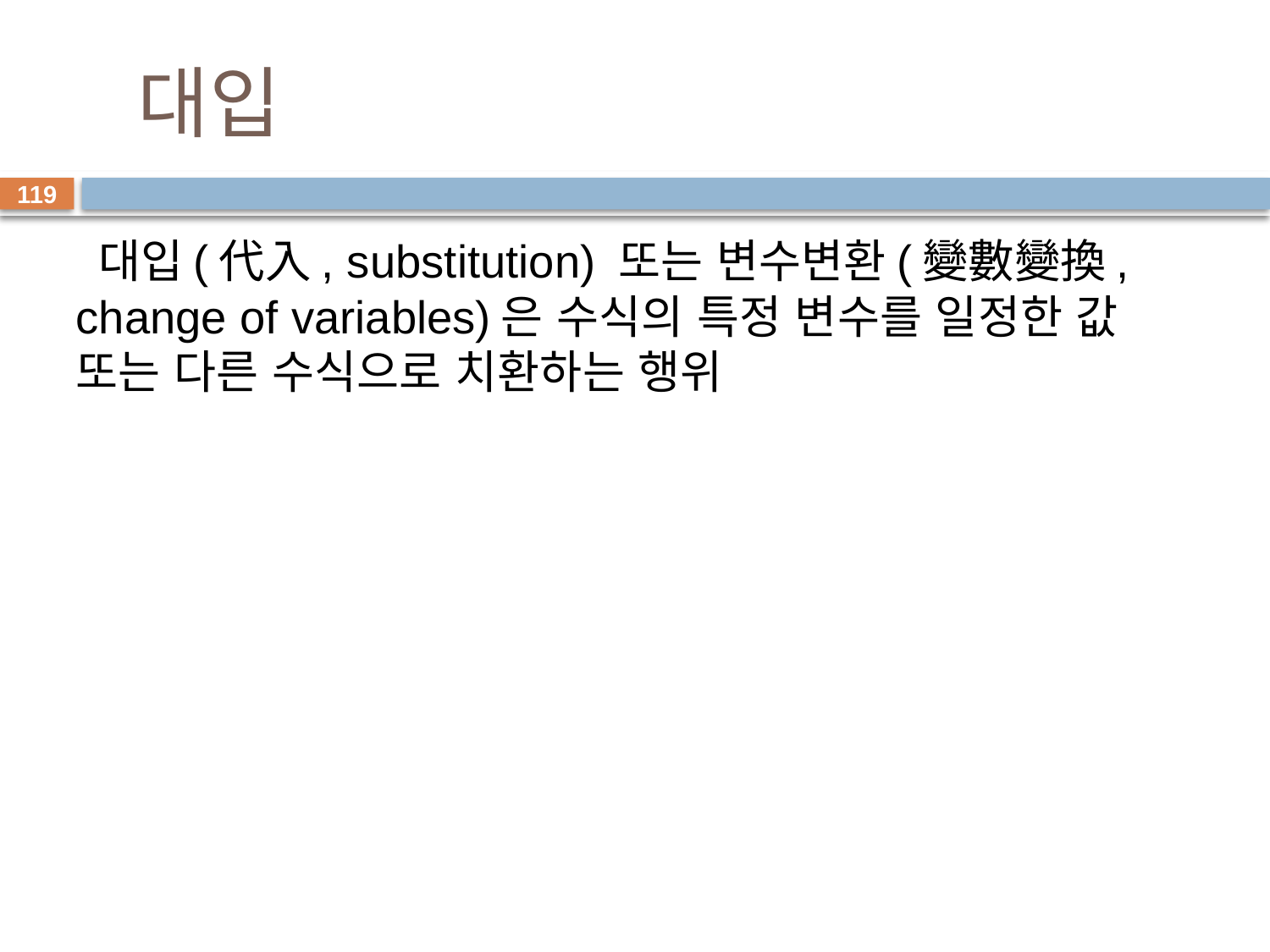

# 대입
119
 대입(代入, substitution) 또는 변수변환(變數變換, change of variables)은 수식의 특정 변수를 일정한 값 또는 다른 수식으로 치환하는 행위